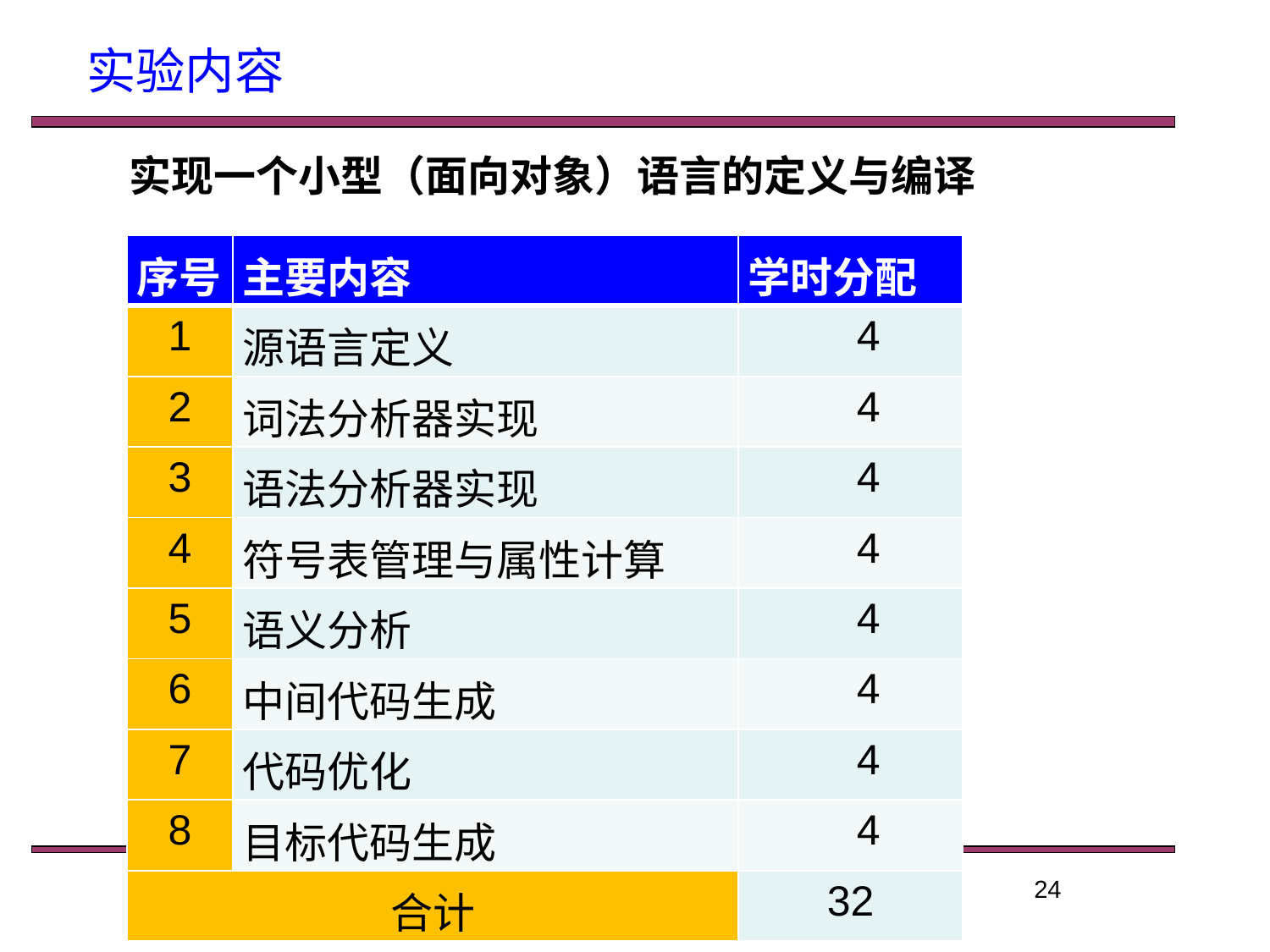

实验内容

实现一个小型（面向对象）语言的定义与编译
| 序号 | 主要内容 | 学时分配 |
| --- | --- | --- |
| 1 | 源语言定义 | 4 |
| 2 | 词法分析器实现 | 4 |
| 3 | 语法分析器实现 | 4 |
| 4 | 符号表管理与属性计算 | 4 |
| 5 | 语义分析 | 4 |
| 6 | 中间代码生成 | 4 |
| 7 | 代码优化 | 4 |
| 8 | 目标代码生成 | 4 |
| 合计 |  | 32 |
24